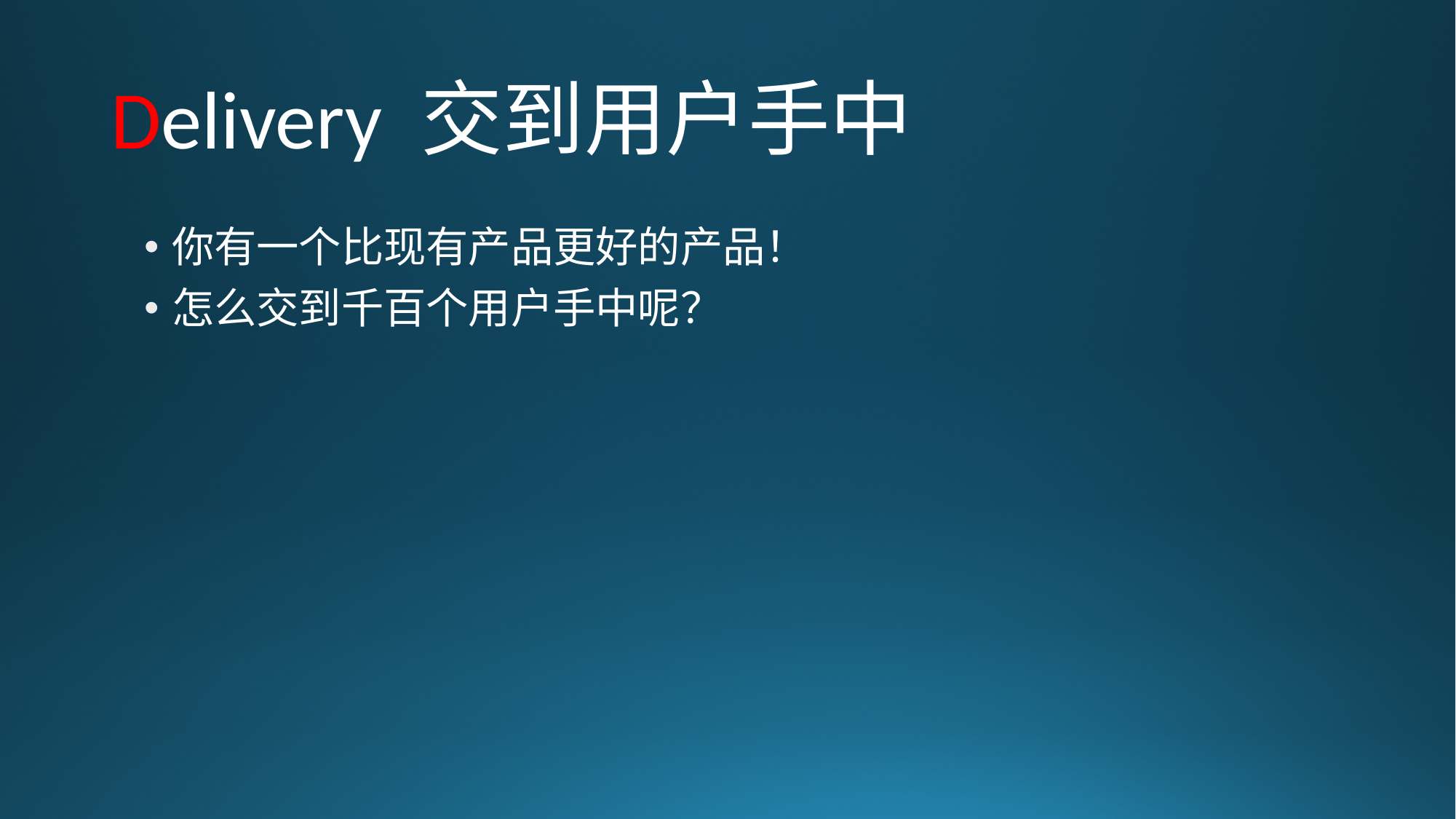

# Delivery 交到用户手中
你有一个比现有产品更好的产品！
怎么交到千百个用户手中呢？